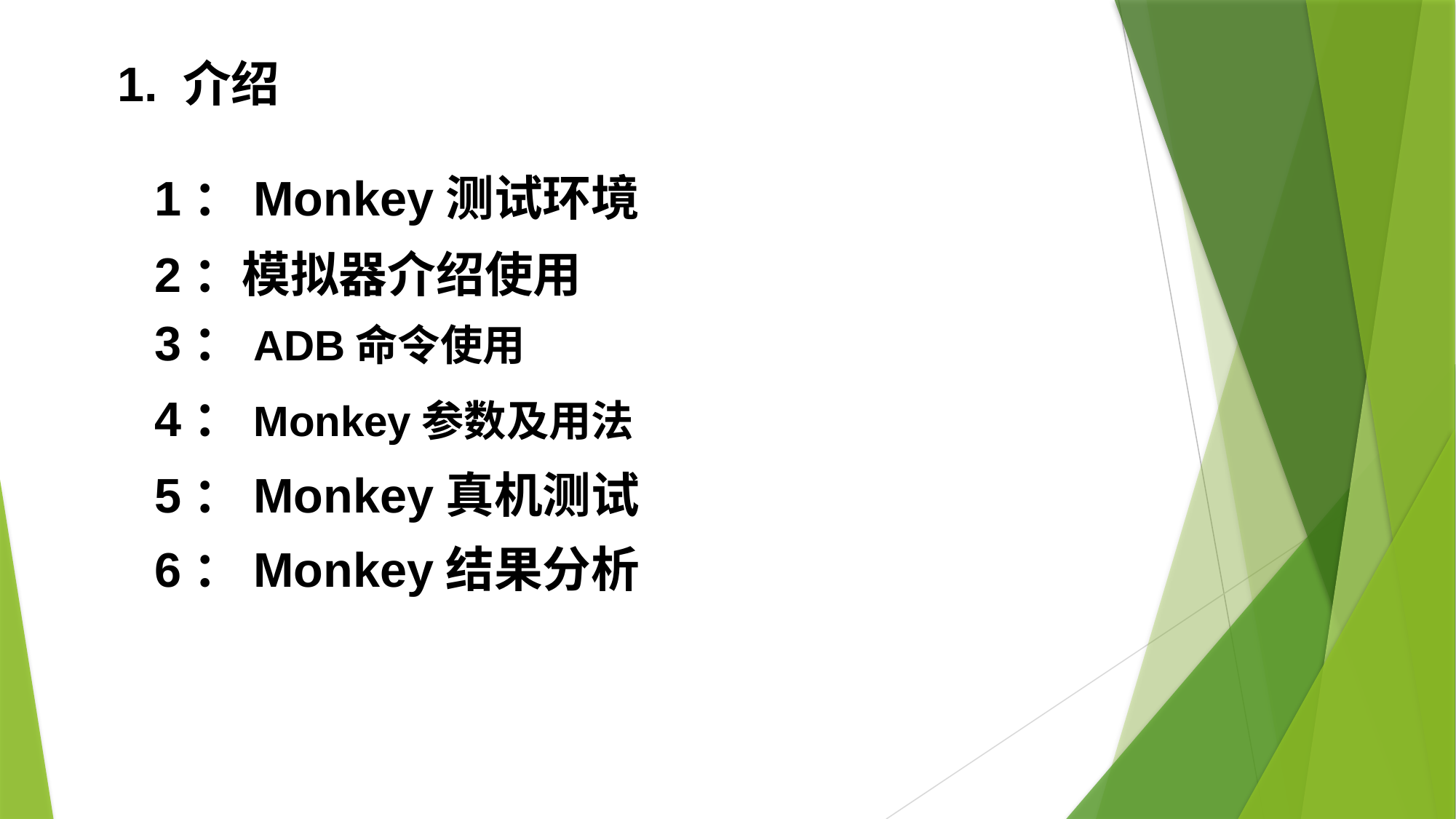

1. 介绍
1：Monkey测试环境
2：模拟器介绍使用
3：ADB命令使用
4：Monkey参数及用法
5：Monkey真机测试
6：Monkey结果分析